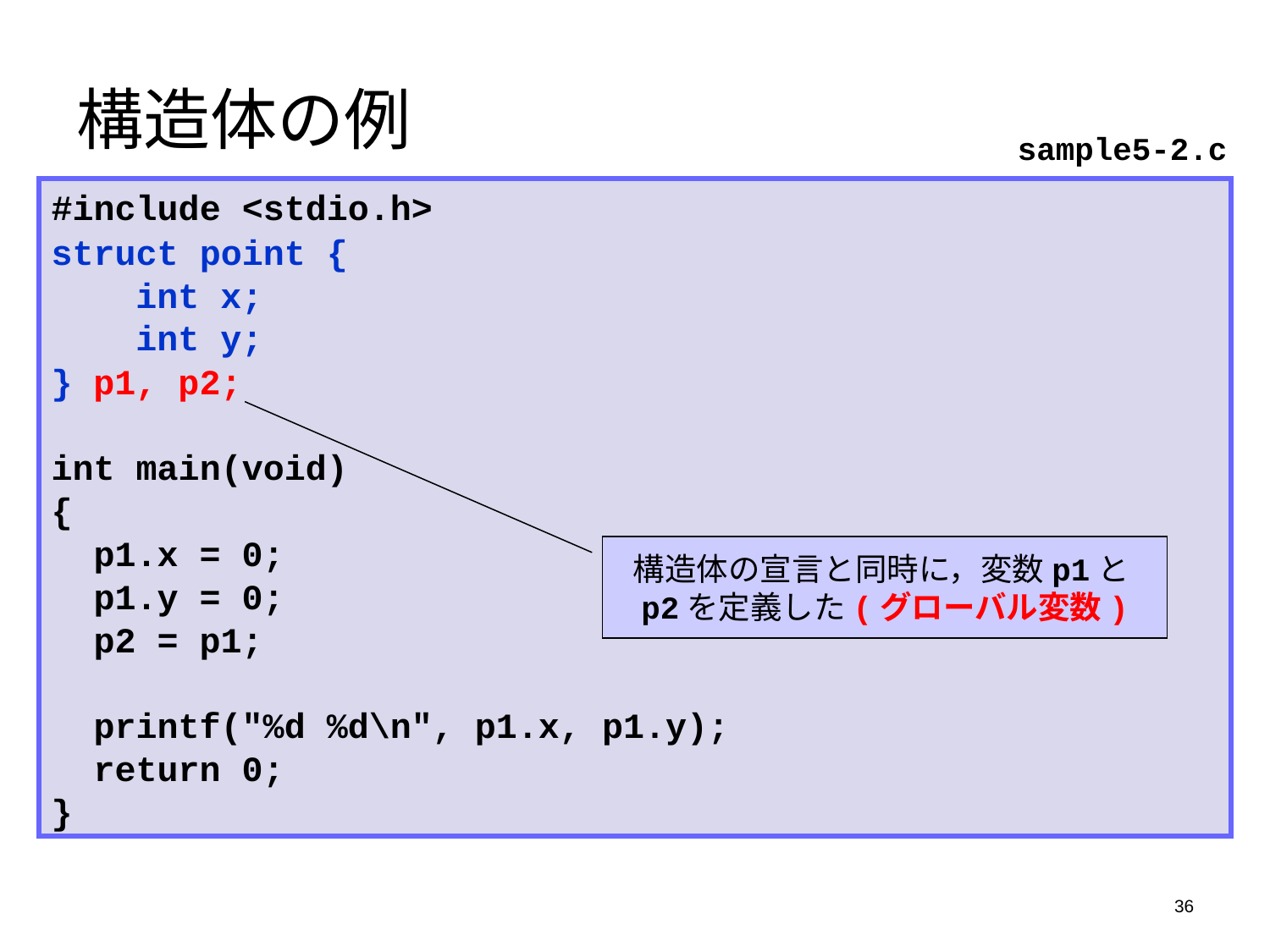

構造体の例
sample5-2.c
#include <stdio.h>
struct point {
    int x;
    int y;
} p1, p2;

int main(void)
{
  p1.x = 0;
  p1.y = 0;
  p2 = p1;

  printf("%d %d\n", p1.x, p1.y);
  return 0;
}
構造体の宣言と同時に，変数p1とp2を定義した(グローバル変数)
36